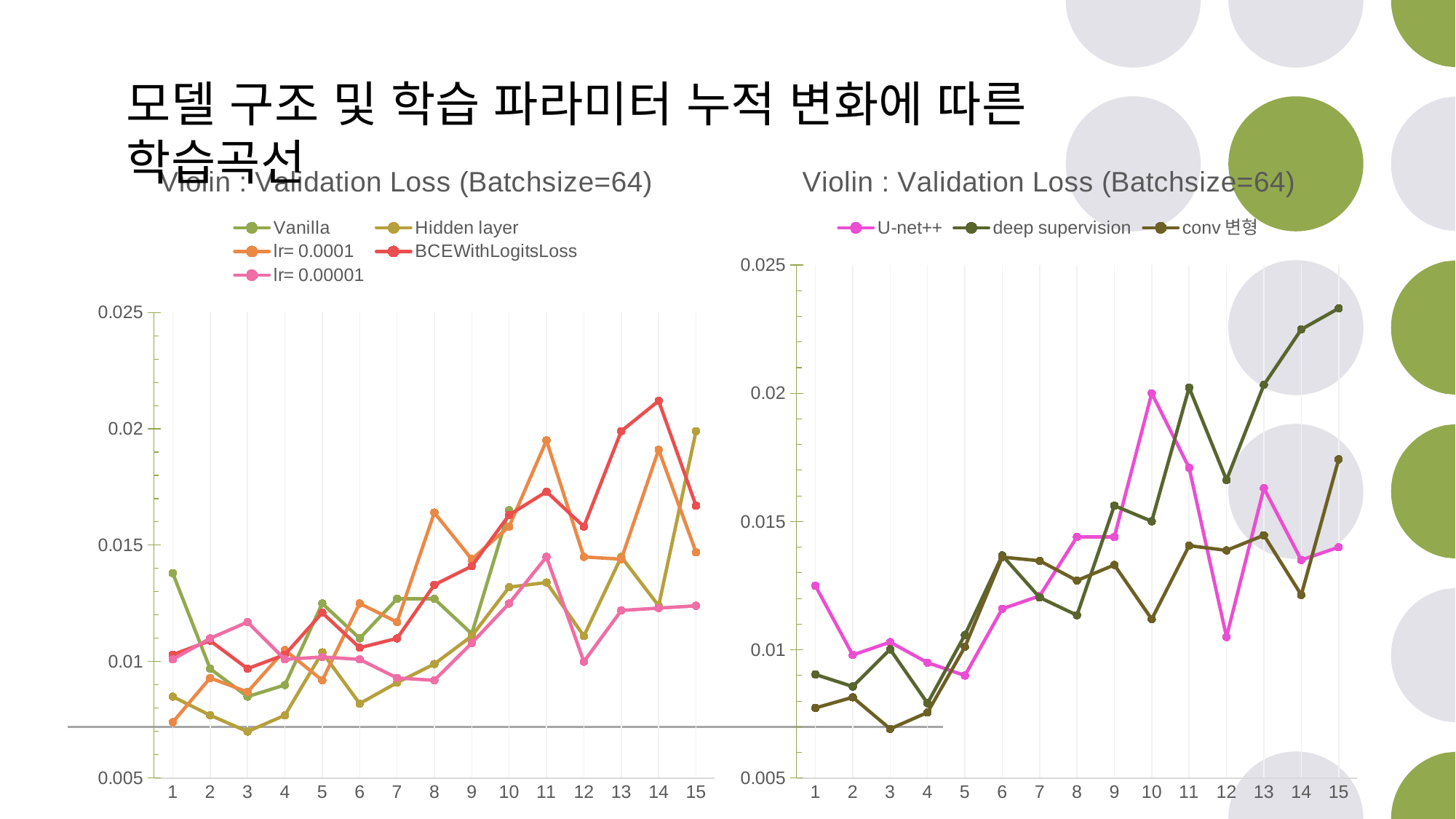

모델 구조 및 학습 파라미터 누적 변화에 따른 학습곡선

### Chart: Violin : Validation Loss (Batchsize=64)

| Category | U-net++ | deep supervision | conv변형 |
|---|---|---|---|
| 1 | 0.0125 | 0.00904 | 0.007735 |
| 2 | 0.0098 | 0.00857 | 0.00815 |
| 3 | 0.0103 | 0.01002 | 0.00692 |
| 4 | 0.0095 | 0.00792 | 0.00756 |
| 5 | 0.009 | 0.01058 | 0.010115 |
| 6 | 0.0116 | 0.01368 | 0.013615 |
| 7 | 0.0121 | 0.01204 | 0.01347 |
| 8 | 0.0144 | 0.01135 | 0.0127 |
| 9 | 0.0144 | 0.01562 | 0.01331 |
| 10 | 0.02 | 0.01501 | 0.011195 |
| 11 | 0.0171 | 0.02022 | 0.01406 |
| 12 | 0.0105 | 0.01662 | 0.013875 |
| 13 | 0.0163 | 0.02033 | 0.014465 |
| 14 | 0.0135 | 0.02249 | 0.01214 |
| 15 | 0.014 | 0.02331 | 0.017425 |

### Chart: Violin : Validation Loss (Batchsize=64)

| Category | Vanilla | Hidden layer | lr= 0.0001 | BCEWithLogitsLoss | lr= 0.00001 |
|---|---|---|---|---|---|
| 1 | 0.0138 | 0.0085 | 0.0074 | 0.0103 | 0.0101 |
| 2 | 0.0097 | 0.0077 | 0.0093 | 0.0109 | 0.011 |
| 3 | 0.0085 | 0.007 | 0.0087 | 0.0097 | 0.0117 |
| 4 | 0.009 | 0.0077 | 0.0105 | 0.0103 | 0.0101 |
| 5 | 0.0125 | 0.0104 | 0.0092 | 0.0121 | 0.0102 |
| 6 | 0.011 | 0.0082 | 0.0125 | 0.0106 | 0.0101 |
| 7 | 0.0127 | 0.0091 | 0.0117 | 0.011 | 0.0093 |
| 8 | 0.0127 | 0.0099 | 0.0164 | 0.0133 | 0.0092 |
| 9 | 0.0112 | 0.0111 | 0.0144 | 0.0141 | 0.0108 |
| 10 | 0.0165 | 0.0132 | 0.0158 | 0.0163 | 0.0125 |
| 11 | None | 0.0134 | 0.0195 | 0.0173 | 0.0145 |
| 12 | None | 0.0111 | 0.0145 | 0.0158 | 0.01 |
| 13 | None | 0.0145 | 0.0144 | 0.0199 | 0.0122 |
| 14 | None | 0.0124 | 0.0191 | 0.0212 | 0.0123 |
| 15 | None | 0.0199 | 0.0147 | 0.0167 | 0.0124 |